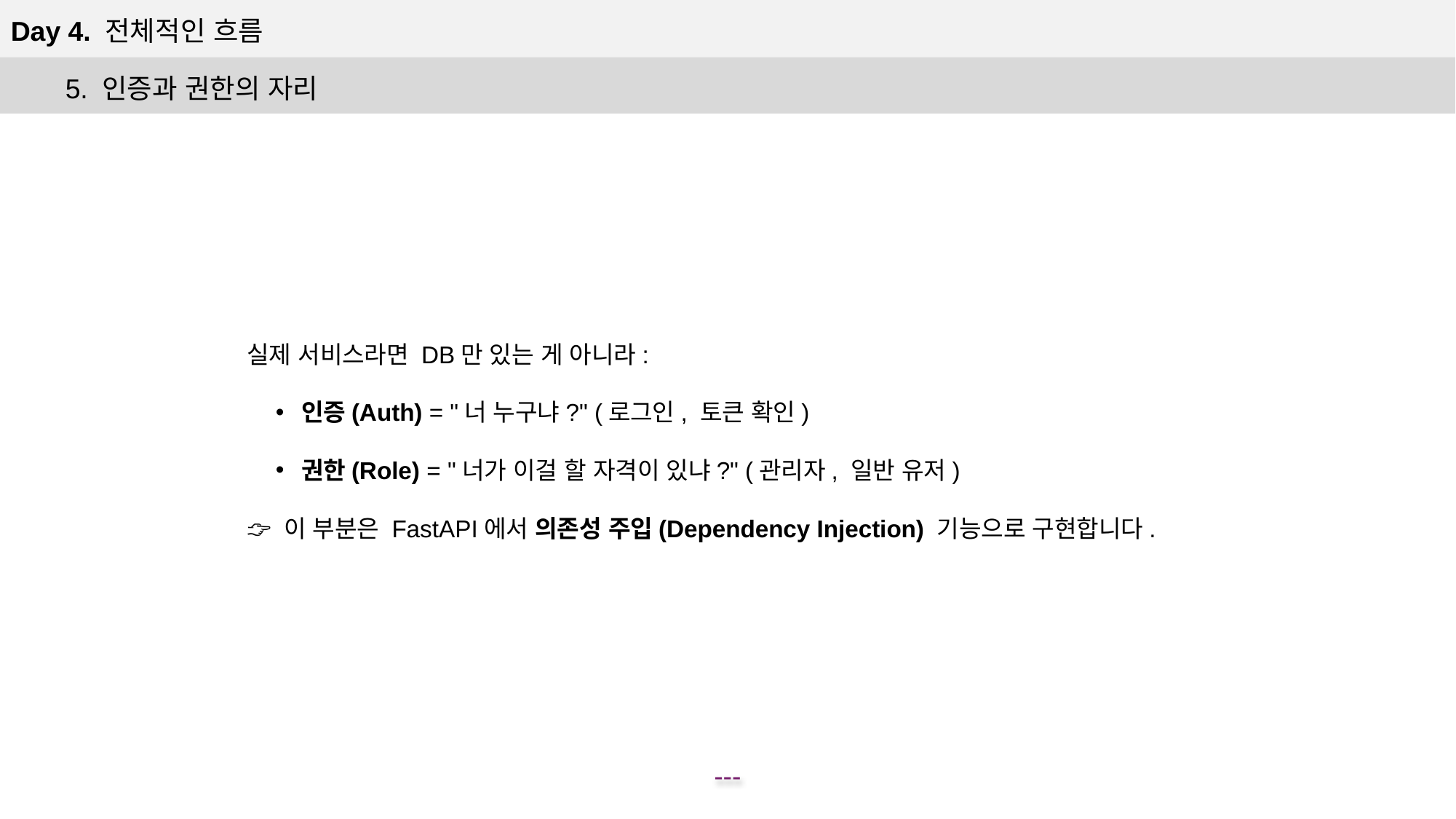

Day 4. 전체적인 흐름
5. 인증과 권한의 자리
실제 서비스라면 DB만 있는 게 아니라:
인증(Auth) = "너 누구냐?" (로그인, 토큰 확인)
권한(Role) = "너가 이걸 할 자격이 있냐?" (관리자, 일반 유저)
👉 이 부분은 FastAPI에서 의존성 주입(Dependency Injection) 기능으로 구현합니다.
---